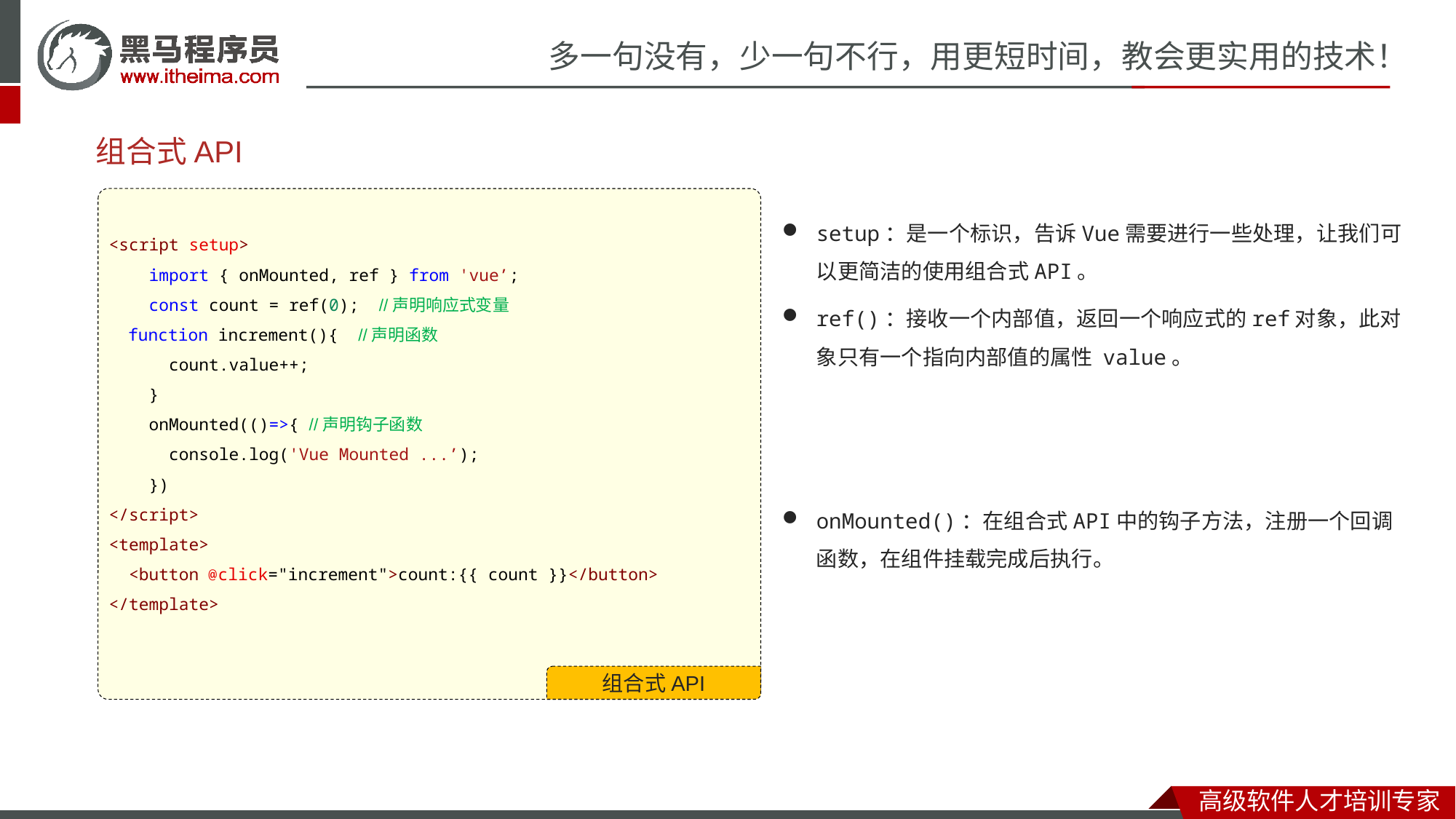

# 组合式API

组合式API
<script setup>
    import { onMounted, ref } from 'vue’;
    const count = ref(0);  //声明响应式变量
    function increment(){  //声明函数
      count.value++;
    }
    onMounted(()=>{ //声明钩子函数
      console.log('Vue Mounted ...’);
    })
</script>
<template>
  <button @click="increment">count:{{ count }}</button>
</template>

setup：是一个标识，告诉Vue需要进行一些处理，让我们可以更简洁的使用组合式API。
ref()：接收一个内部值，返回一个响应式的ref对象，此对象只有一个指向内部值的属性 value。
onMounted()：在组合式API中的钩子方法，注册一个回调函数，在组件挂载完成后执行。